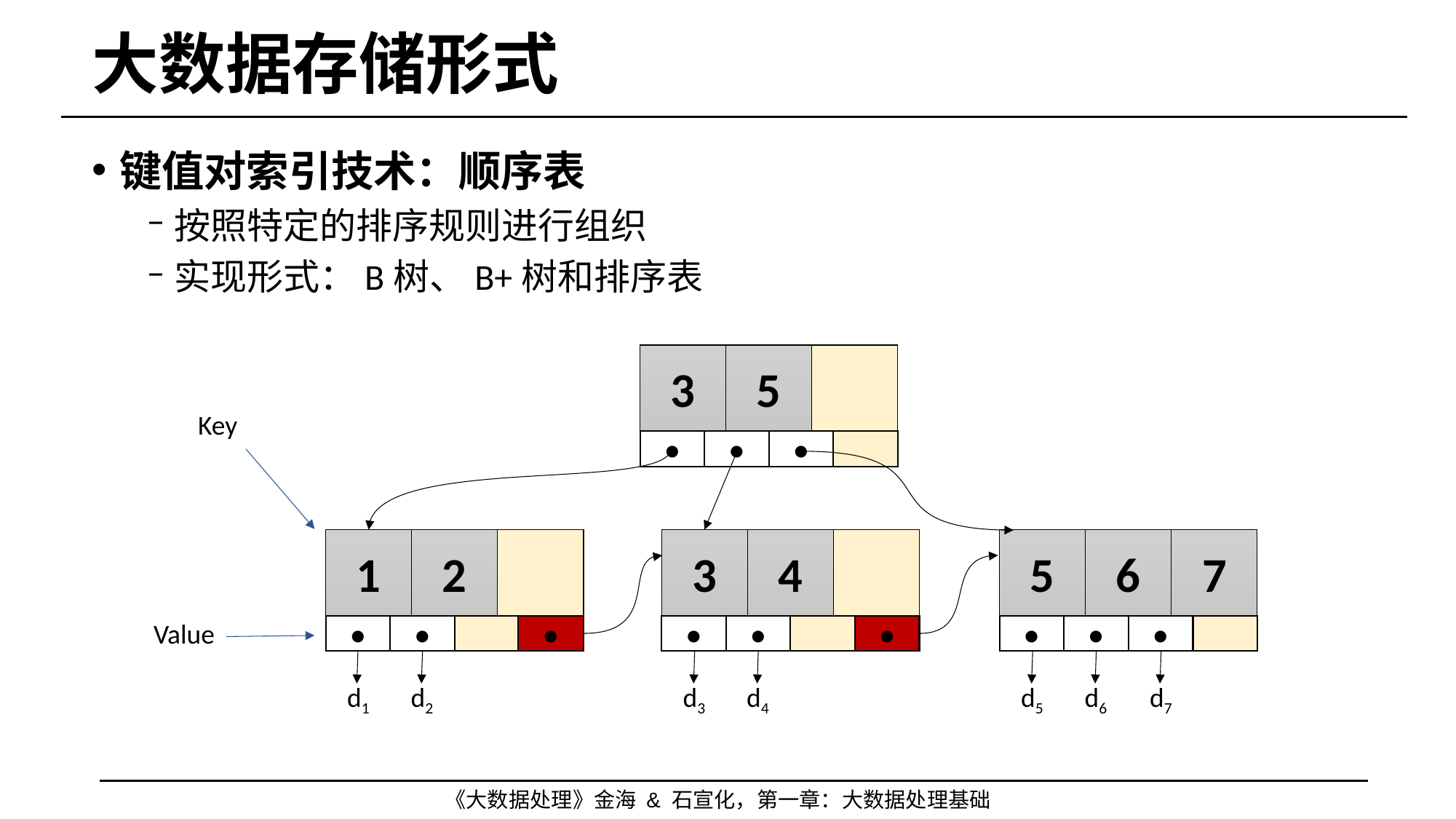

# 大数据存储形式
键值对索引技术：顺序表
按照特定的排序规则进行组织
实现形式：B树、B+树和排序表
3
5

●
●
●

Key
1
2

●
●

●
3
4

●
●

●
5
6
7
●
●
●

Value
d1
d2
d3
d4
d5
d6
d7